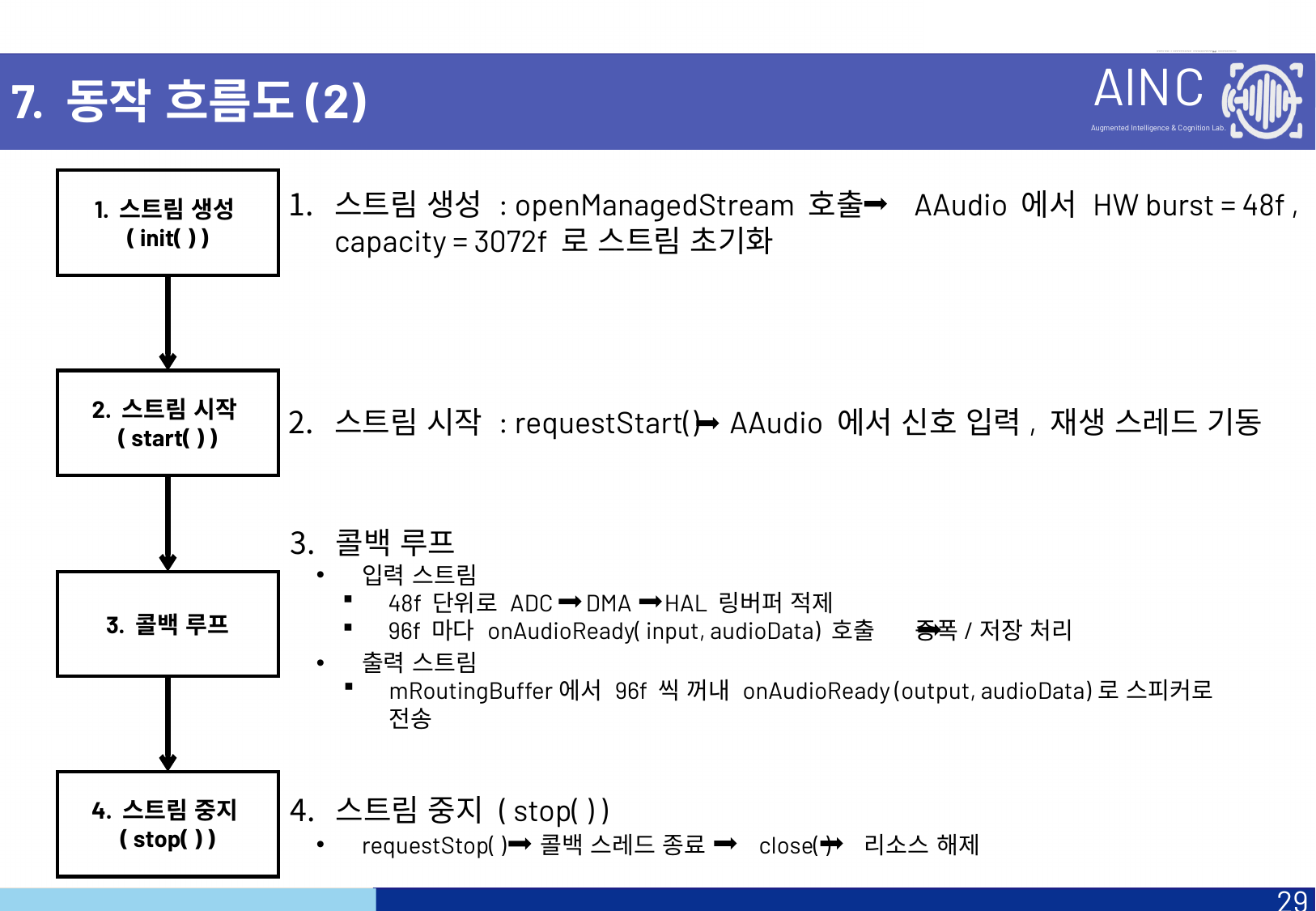

7. 동작 흐름도(2)
1. 스트림 생성( init( ) )
2. 스트림 시작( start( ) )
3. 콜백 루프
4. 스트림 중지( stop( ) )
스트림 생성 : openManagedStream 호출     AAudio 에서 HW burst = 48f , capacity = 3072f 로 스트림 초기화

스트림 시작 : requestStart()     AAudio 에서 신호 입력, 재생 스레드 기동

콜백 루프
입력 스트림
48f 단위로 ADC       DMA       HAL 링버퍼 적제
96f 마다 onAudioReady( input, audioData) 호출      증폭/저장 처리

출력 스트림
mRoutingBuffer에서 96f 씩 꺼내 onAudioReady (output, audioData)로 스피커로 전송
스트림 중지 ( stop( ) )
requestStop( )      콜백 스레드 종료       close( )      리소스 해제

29